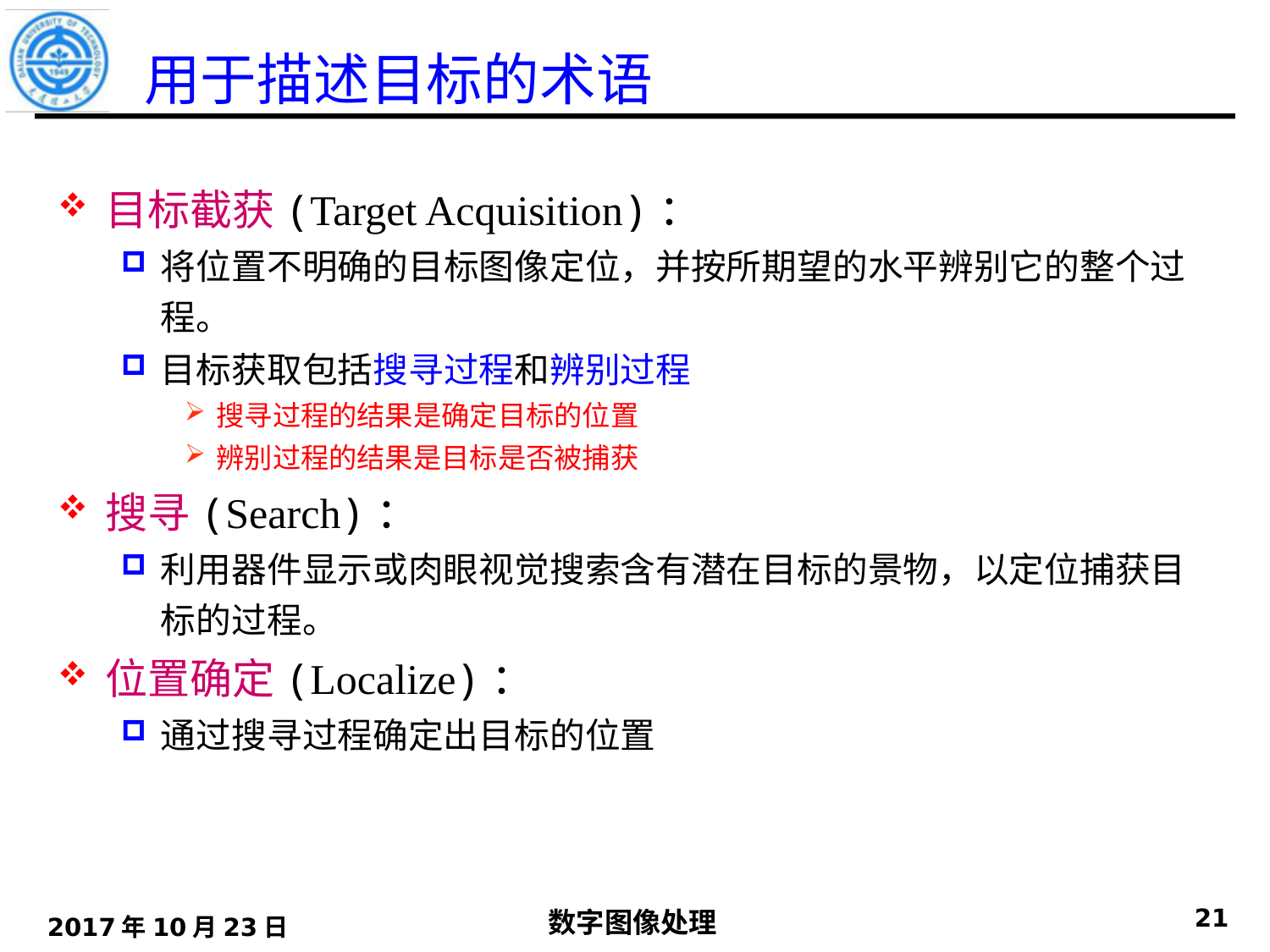

# 用于描述目标的术语
目标截获(Target Acquisition)：
将位置不明确的目标图像定位，并按所期望的水平辨别它的整个过程。
目标获取包括搜寻过程和辨别过程
搜寻过程的结果是确定目标的位置
辨别过程的结果是目标是否被捕获
搜寻(Search)：
利用器件显示或肉眼视觉搜索含有潜在目标的景物，以定位捕获目标的过程。
位置确定(Localize)：
通过搜寻过程确定出目标的位置